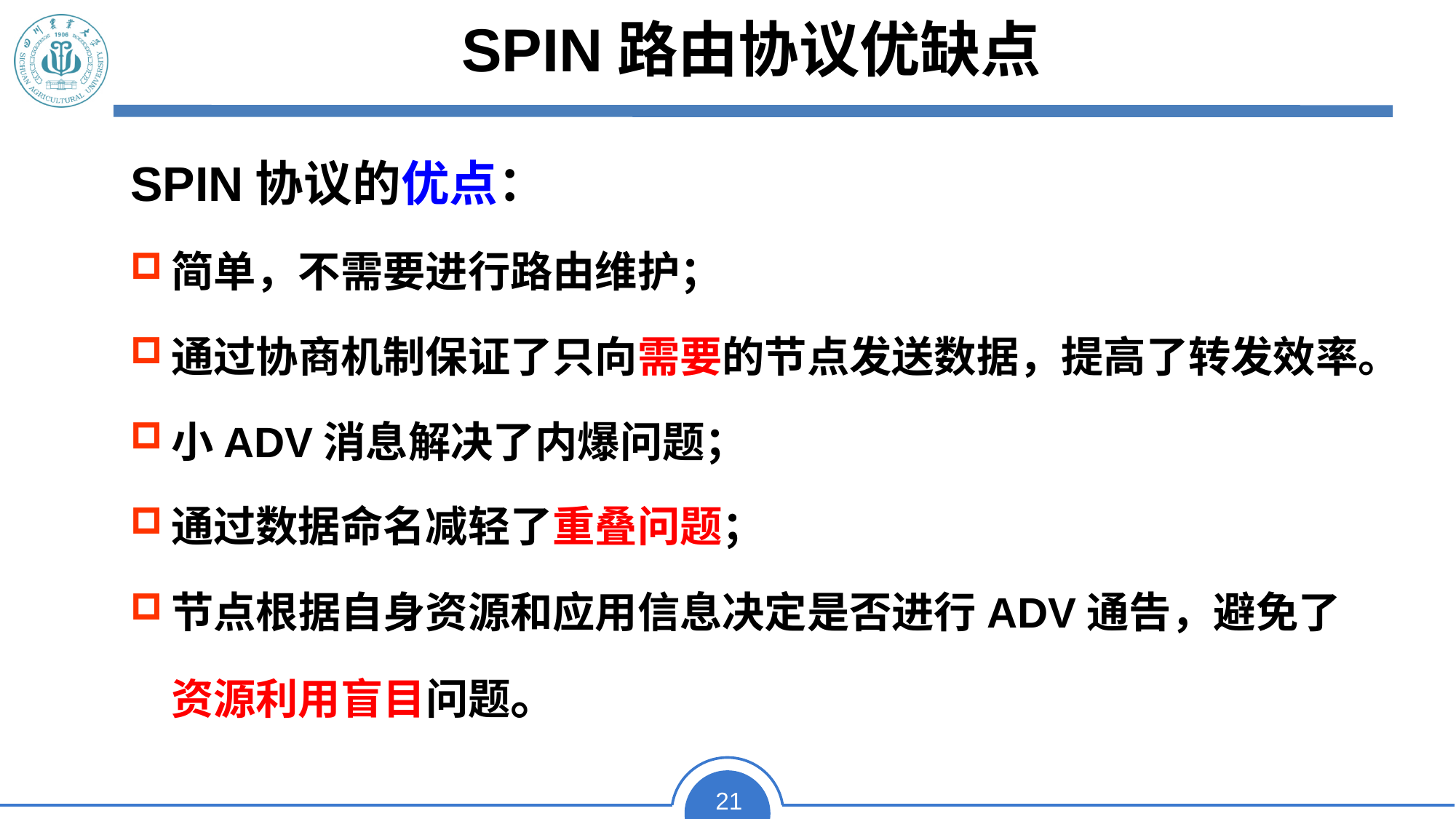

# SPIN路由协议优缺点
SPIN协议的优点：
简单，不需要进行路由维护；
通过协商机制保证了只向需要的节点发送数据，提高了转发效率。
小ADV消息解决了内爆问题；
通过数据命名减轻了重叠问题；
节点根据自身资源和应用信息决定是否进行ADV通告，避免了资源利用盲目问题。